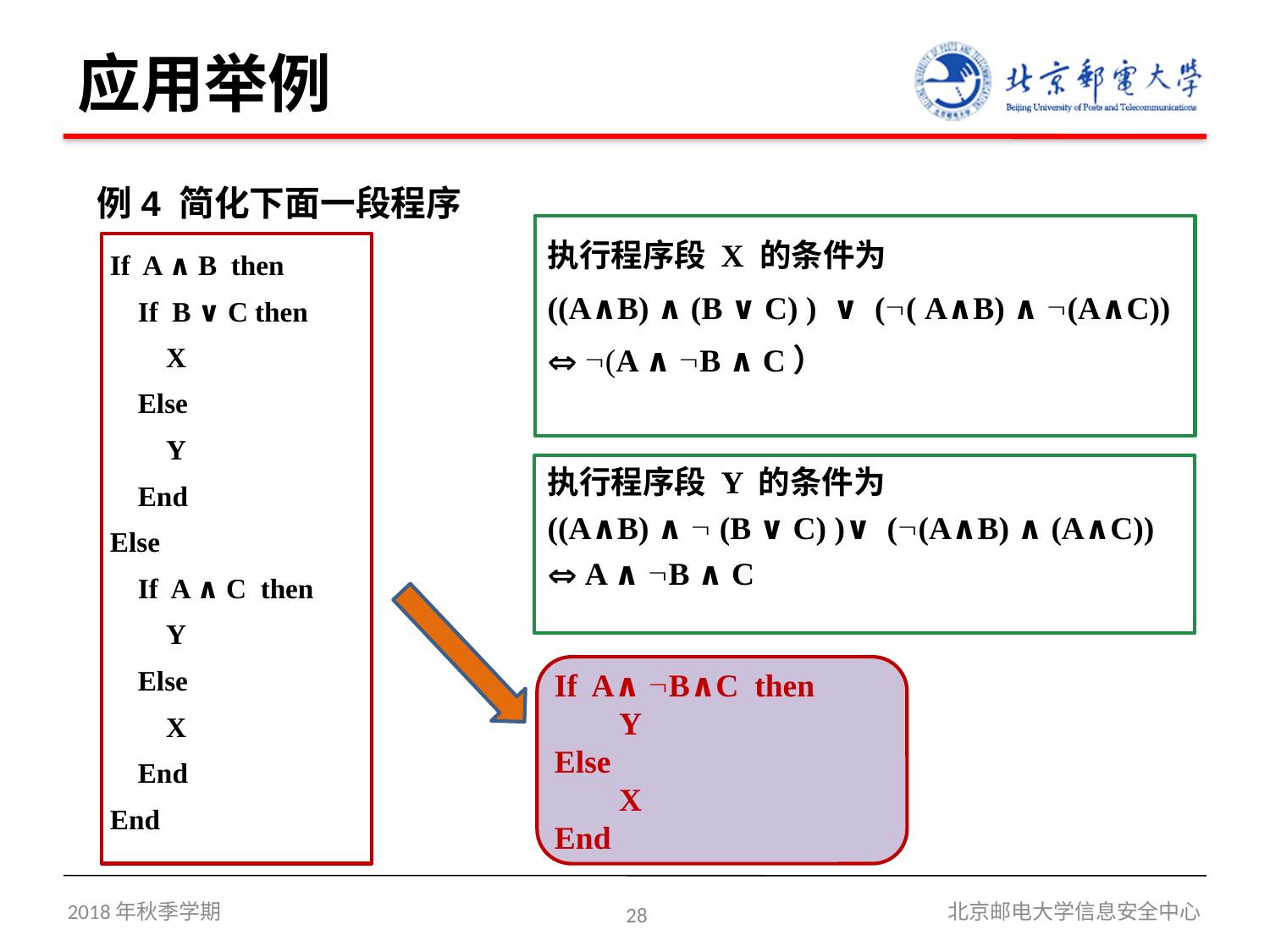

# 应用举例
例4 简化下面一段程序

If  A ∧ B  then
    If  B ∨ C then
        X
    Else
        Y
    End
Else
    If  A ∧ C  then
        Y
    Else
        X
    End
End

执行程序段 X 的条件为
((A∧B) ∧ (B ∨ C) )  ∨  (¬( A∧B) ∧ ¬(A∧C))
⇔ ¬(A ∧ ¬B ∧ C）

执行程序段 Y 的条件为
((A∧B) ∧ ¬ (B ∨ C) )∨  (¬(A∧B) ∧ (A∧C))
⇔ A ∧ ¬B ∧ C

If  A∧ ¬B∧C  then
        Y
Else
        X
End
2018年秋季学期
28